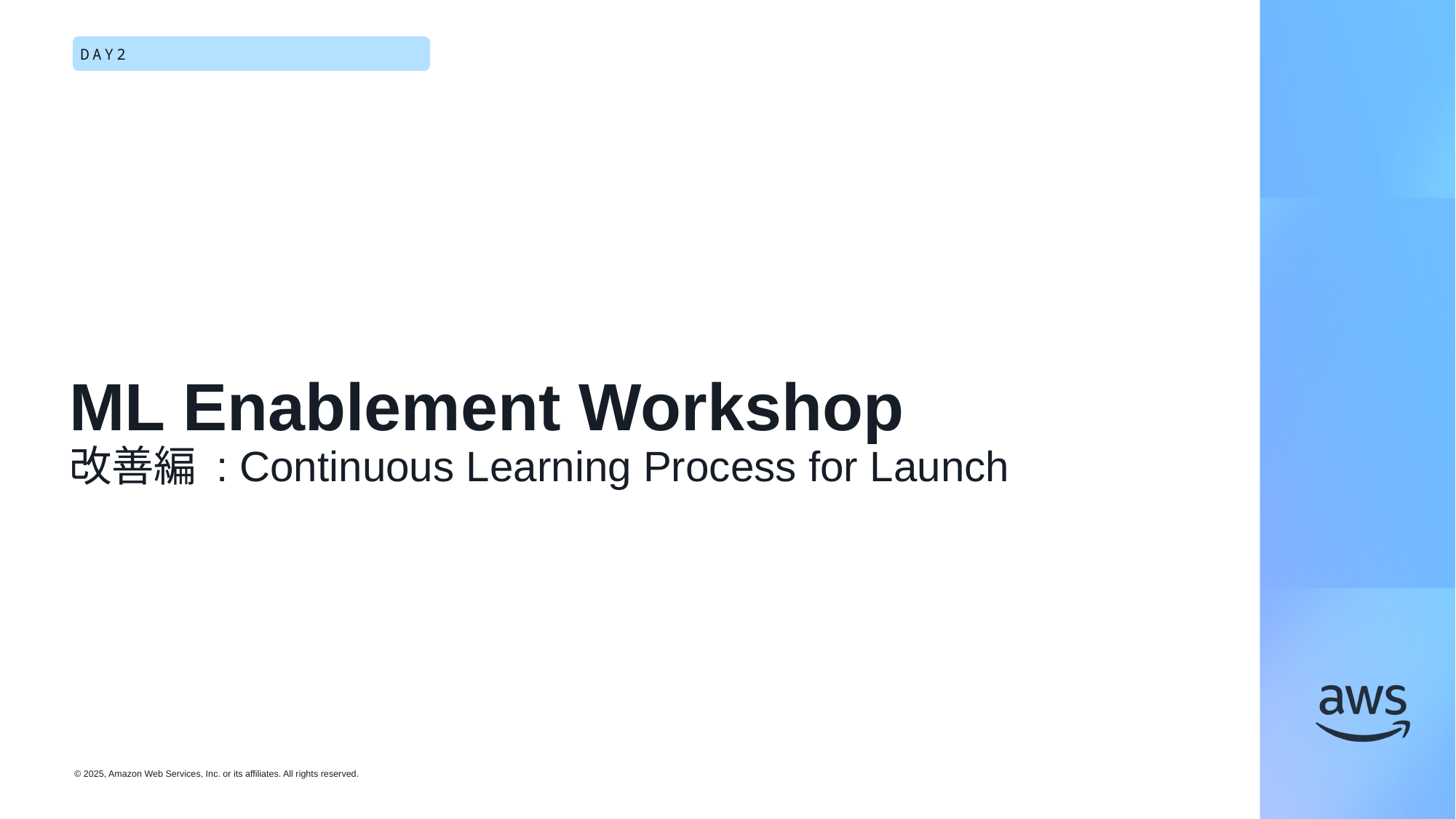

Day2
# ML Enablement Workshop 改善編 : Continuous Learning Process for Launch